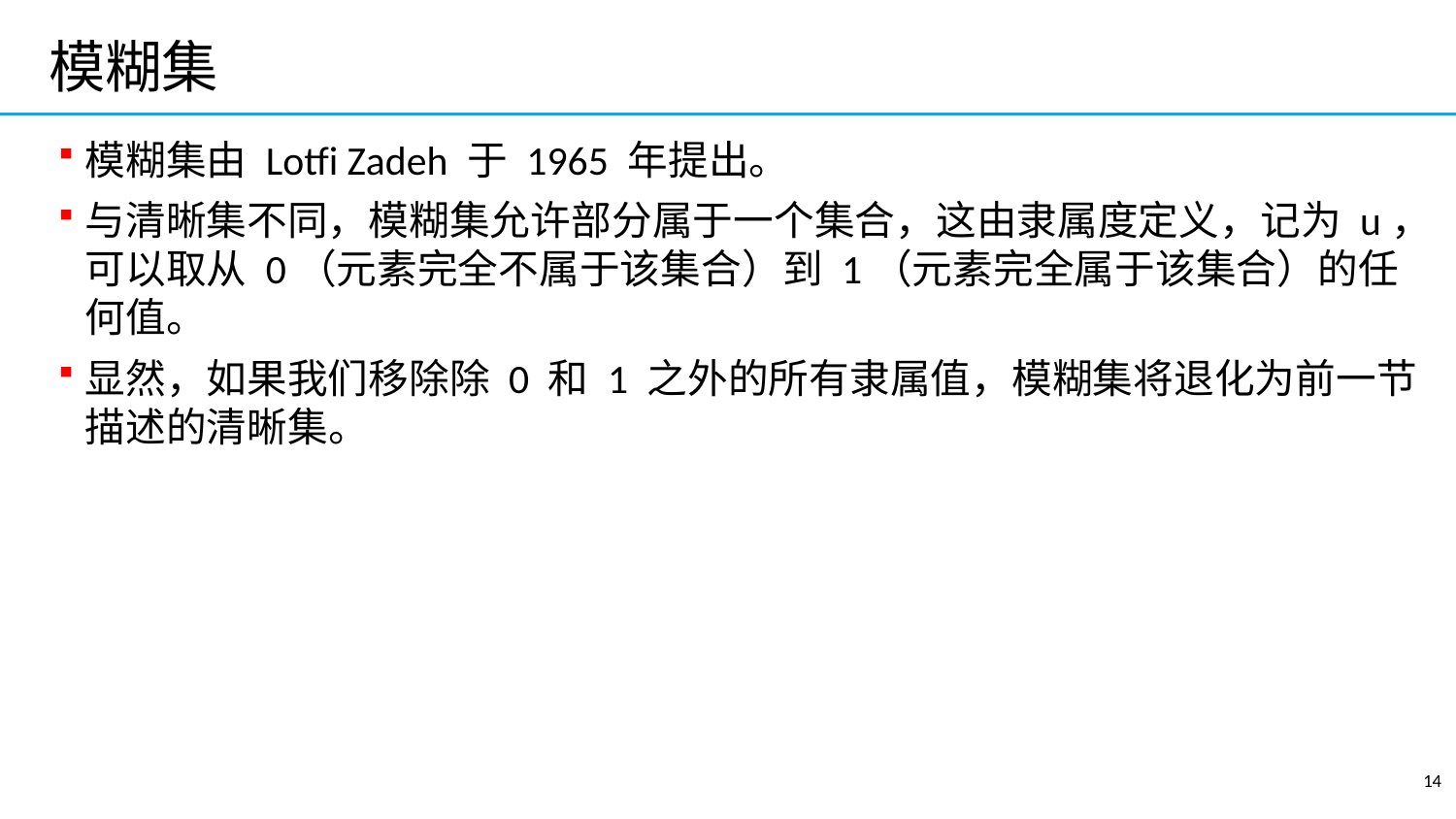

# 模糊集

模糊集由 Lotfi Zadeh 于 1965 年提出。
与清晰集不同，模糊集允许部分属于一个集合，这由隶属度定义，记为 u，可以取从 0（元素完全不属于该集合）到 1（元素完全属于该集合）的任何值。
显然，如果我们移除除 0 和 1 之外的所有隶属值，模糊集将退化为前一节描述的清晰集。
14